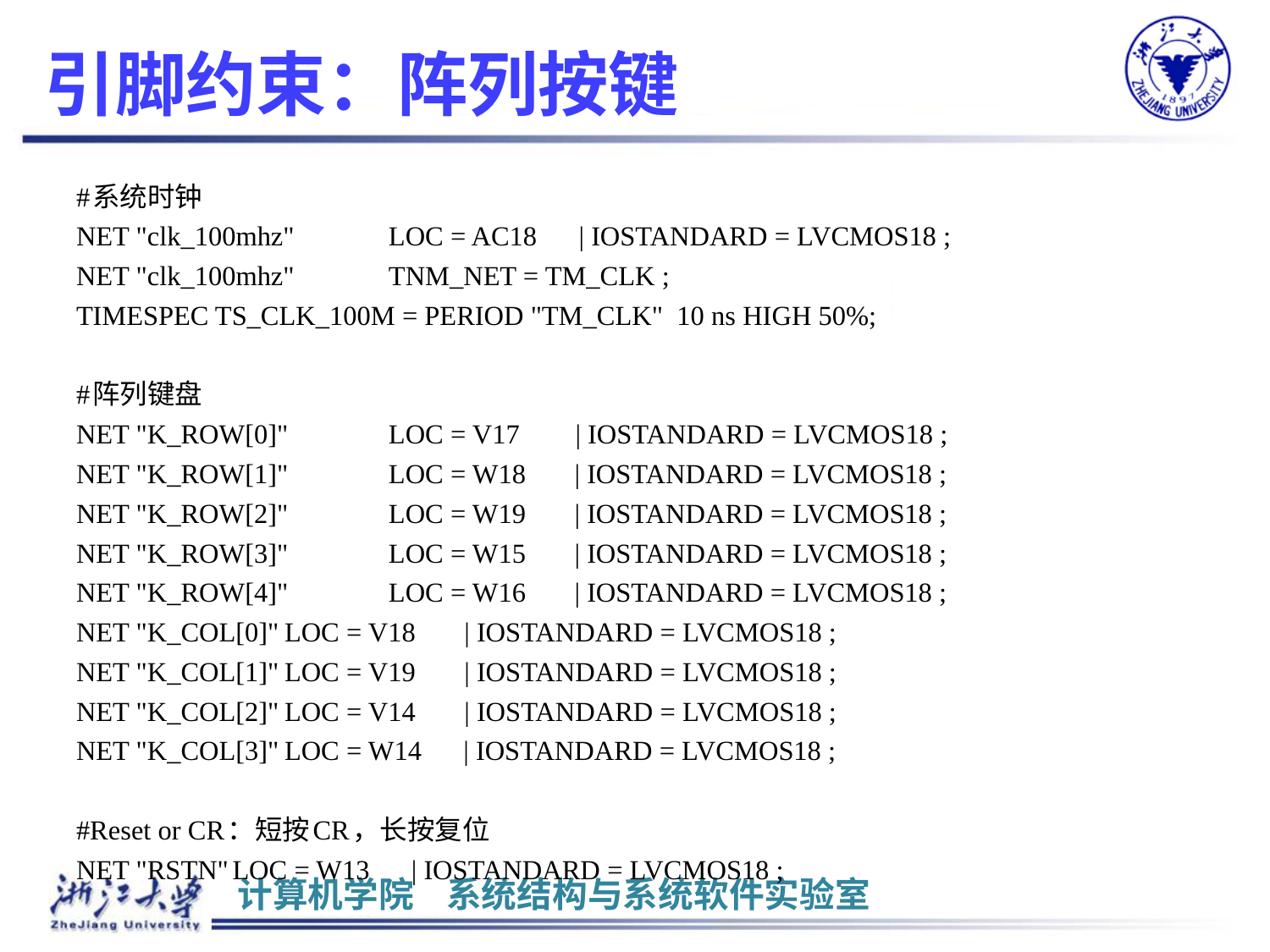

# 引脚约束：阵列按键
#系统时钟
NET "clk_100mhz"		LOC = AC18      | IOSTANDARD = LVCMOS18 ;
NET "clk_100mhz"		TNM_NET = TM_CLK ;
TIMESPEC TS_CLK_100M = PERIOD "TM_CLK"  10 ns HIGH 50%;

#阵列键盘
NET "K_ROW[0]" 		LOC = V17        | IOSTANDARD = LVCMOS18 ;
NET "K_ROW[1]"		LOC = W18       | IOSTANDARD = LVCMOS18 ;
NET "K_ROW[2]"		LOC = W19       | IOSTANDARD = LVCMOS18 ;
NET "K_ROW[3]"		LOC = W15       | IOSTANDARD = LVCMOS18 ;
NET "K_ROW[4]"		LOC = W16       | IOSTANDARD = LVCMOS18 ;
NET "K_COL[0]"		LOC = V18       | IOSTANDARD = LVCMOS18 ;
NET "K_COL[1]"		LOC = V19       | IOSTANDARD = LVCMOS18 ;
NET "K_COL[2]"		LOC = V14       | IOSTANDARD = LVCMOS18 ;
NET "K_COL[3]"		LOC = W14      | IOSTANDARD = LVCMOS18 ;

#Reset or CR：短按CR，长按复位
NET "RSTN"		LOC = W13      | IOSTANDARD = LVCMOS18 ;